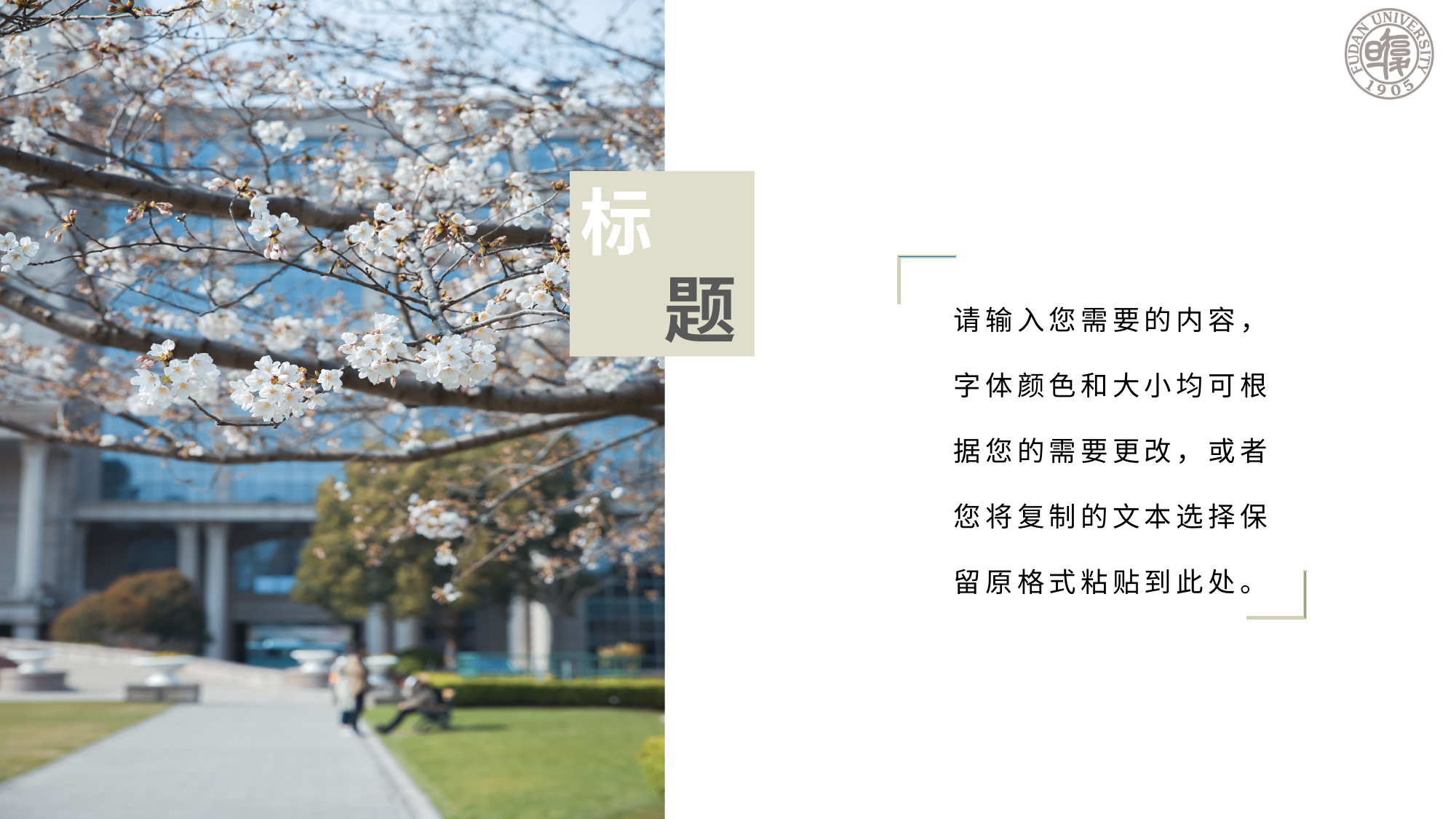

标
    题

请输入您需要的内容，字体颜色和大小均可根据您的需要更改，或者您将复制的文本选择保留原格式粘贴到此处。